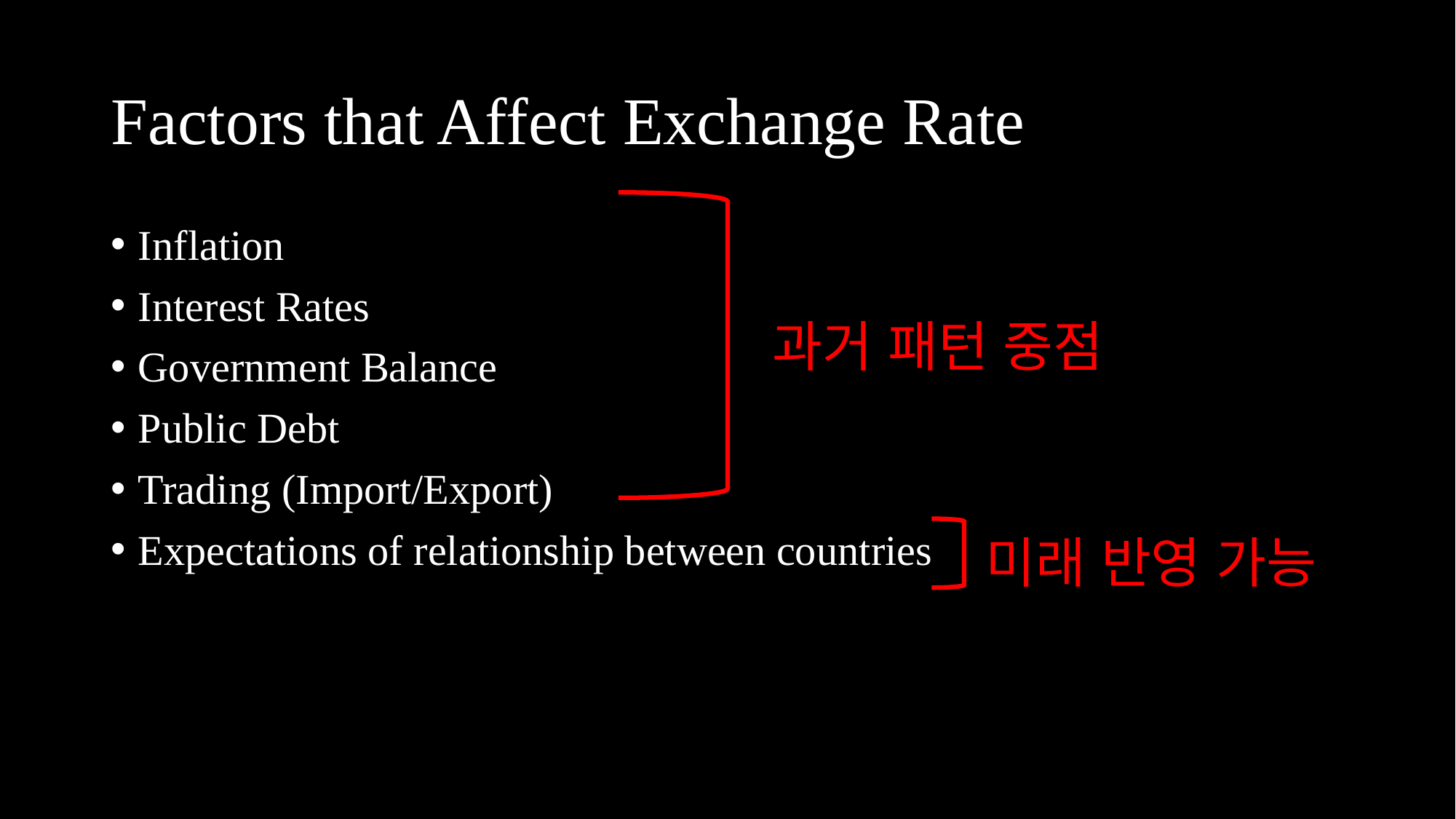

# Factors that Affect Exchange Rate

Inflation
Interest Rates
Government Balance
Public Debt
Trading (Import/Export)
Expectations of relationship between countries
과거 패턴 중점

미래 반영 가능